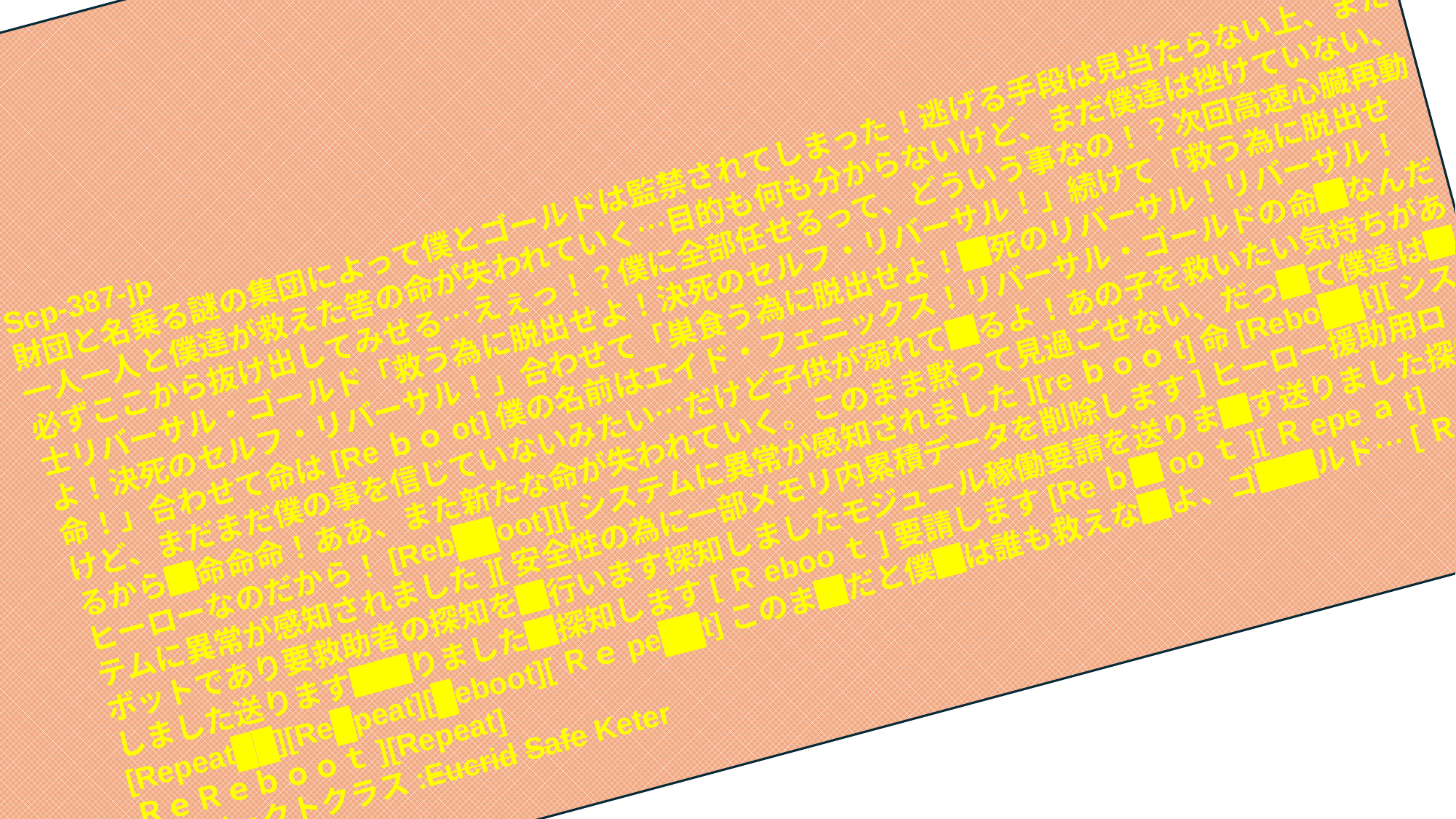

Scp-387-jp
財団と名乗る謎の集団によって僕とゴールドは監禁されてしまった！逃げる手段は見当たらない上、また一人一人と僕達が救えた筈の命が失われていく…目的も何も分からないけど、まだ僕達は挫けていない、必ずここから抜け出してみせる…えぇっ！？僕に全部任せるって、どういう事なの！？次回高速心臓再動士リバーサル・ゴールド「救う為に脱出せよ！決死のセルフ・リバーサル！」続けて「救う為に脱出せよ！決死のセルフ・リバーサル！」合わせて「巣食う為に脱出せよ！█死のリバーサル！リバーサル！命！」合わせて命は[Reｂｏot]僕の名前はエイド・フェニックス！リバーサル・ゴールドの命█なんだけど、まだまだ僕の事を信じていないみたい…だけど子供が溺れて█るよ！あの子を救いたい気持ちがあるから█命命命！ああ、また新たな命が失われていく。このまま黙って見過ごせない、だっ█て僕達は█ヒーローなのだから！[Reb██oot]][システムに異常が感知されました][reｂｏｏt]命[Rebo██t][システムに異常が感知されました][安全性の為に一部メモリ内累積データを削除します]ヒーロー援助用ロボットであり要救助者の探知を█行います探知しましたモジュール稼働要請を送りま█す送りました探知しました送ります██りました█探知します[Ｒebooｔ]要請します[Reｂ█ooｔ][Ｒepeａt][Repeat██][Re█peat][█eboot][Ｒｅpe██t]このま█だと僕█は誰も救えな█よ、ゴ██ルド…[ＲｅＲｅＲｅｂｏｏｔ][Repeat]
オブジェクトクラス:Eucrid Safe Keter